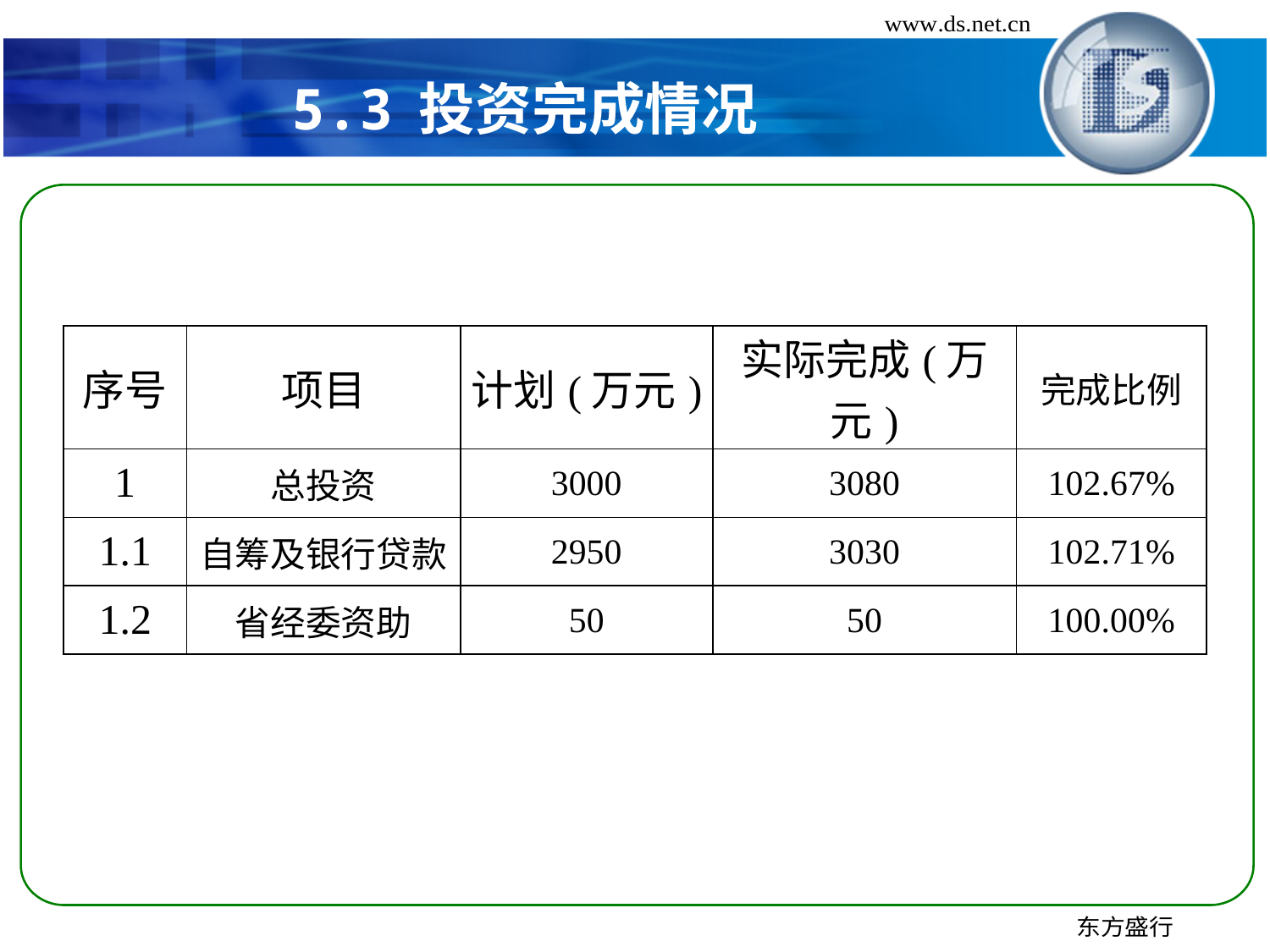

# 5.3	投资完成情况
| 序号 | 项目 | 计划(万元) | 实际完成(万元) | 完成比例 |
| --- | --- | --- | --- | --- |
| 1 | 总投资 | 3000 | 3080 | 102.67% |
| 1.1 | 自筹及银行贷款 | 2950 | 3030 | 102.71% |
| 1.2 | 省经委资助 | 50 | 50 | 100.00% |